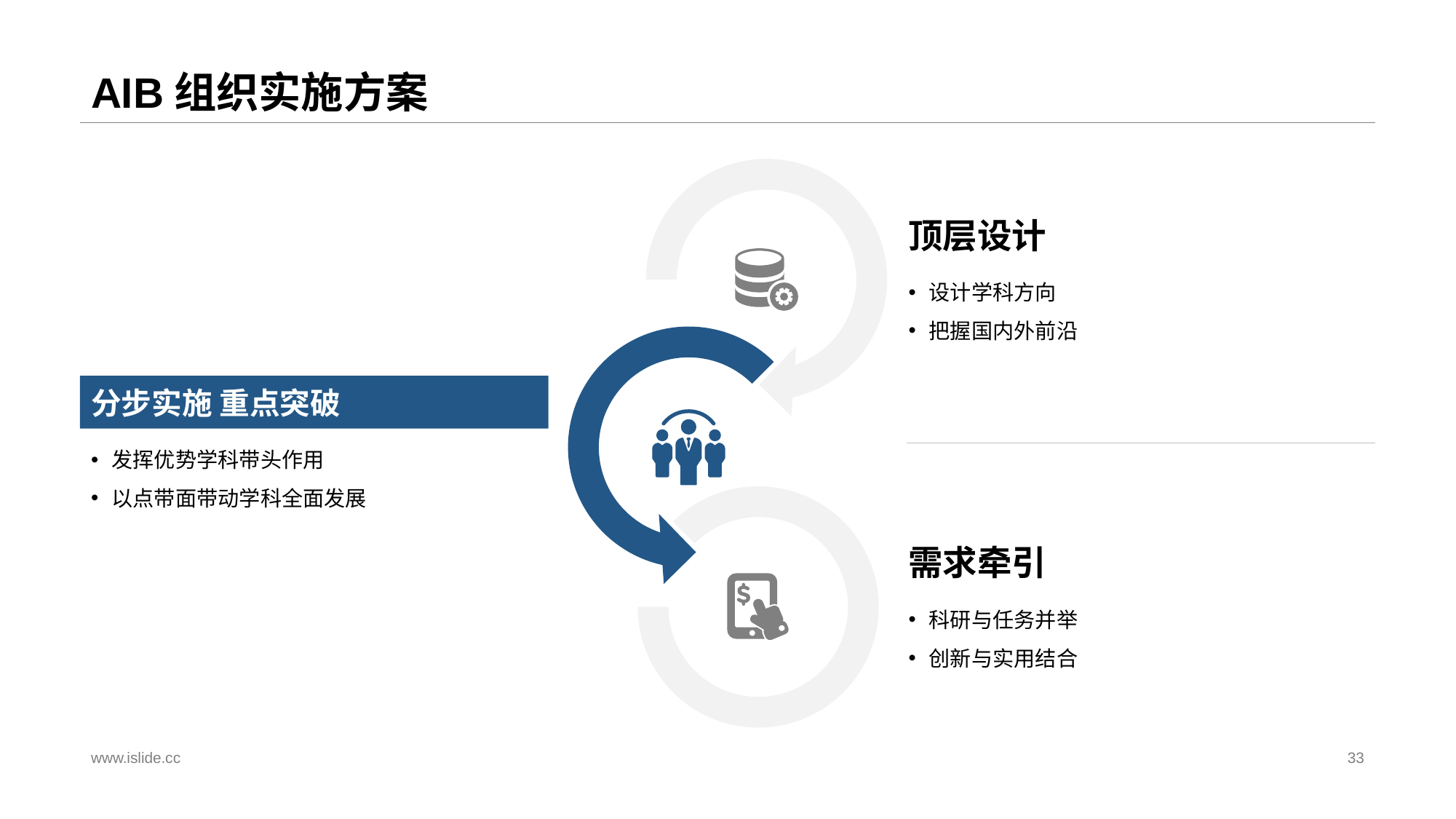

# AIB组织实施方案

顶层设计

设计学科方向
把握国内外前沿

分步实施 重点突破
发挥优势学科带头作用
以点带面带动学科全面发展

需求牵引

科研与任务并举
创新与实用结合
www.islide.cc
33